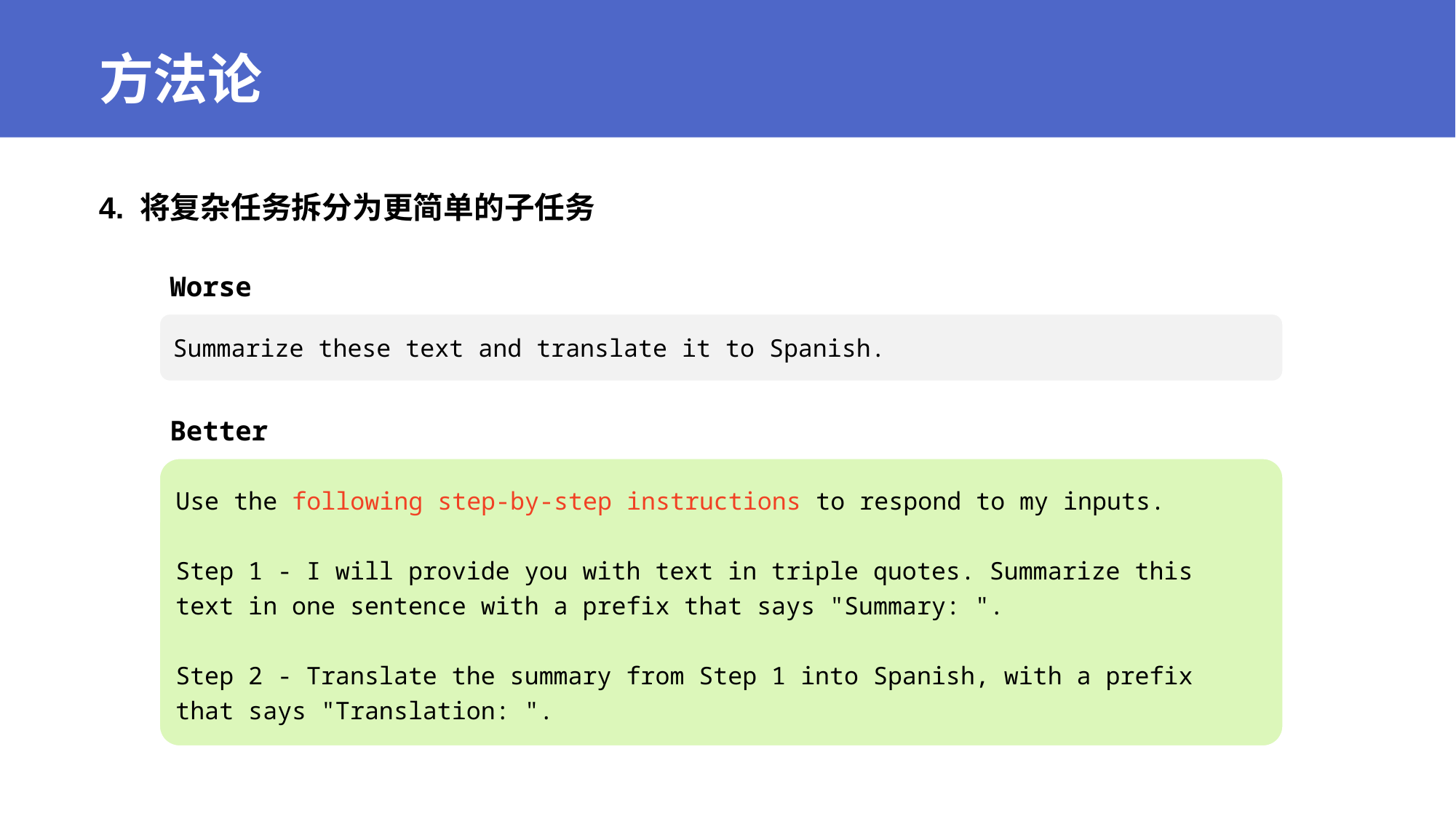

# 方法论
4. 将复杂任务拆分为更简单的子任务
Worse
Summarize these text and translate it to Spanish.
Better
Use the following step-by-step instructions to respond to my inputs.

Step 1 - I will provide you with text in triple quotes. Summarize this text in one sentence with a prefix that says "Summary: ".

Step 2 - Translate the summary from Step 1 into Spanish, with a prefix that says "Translation: ".